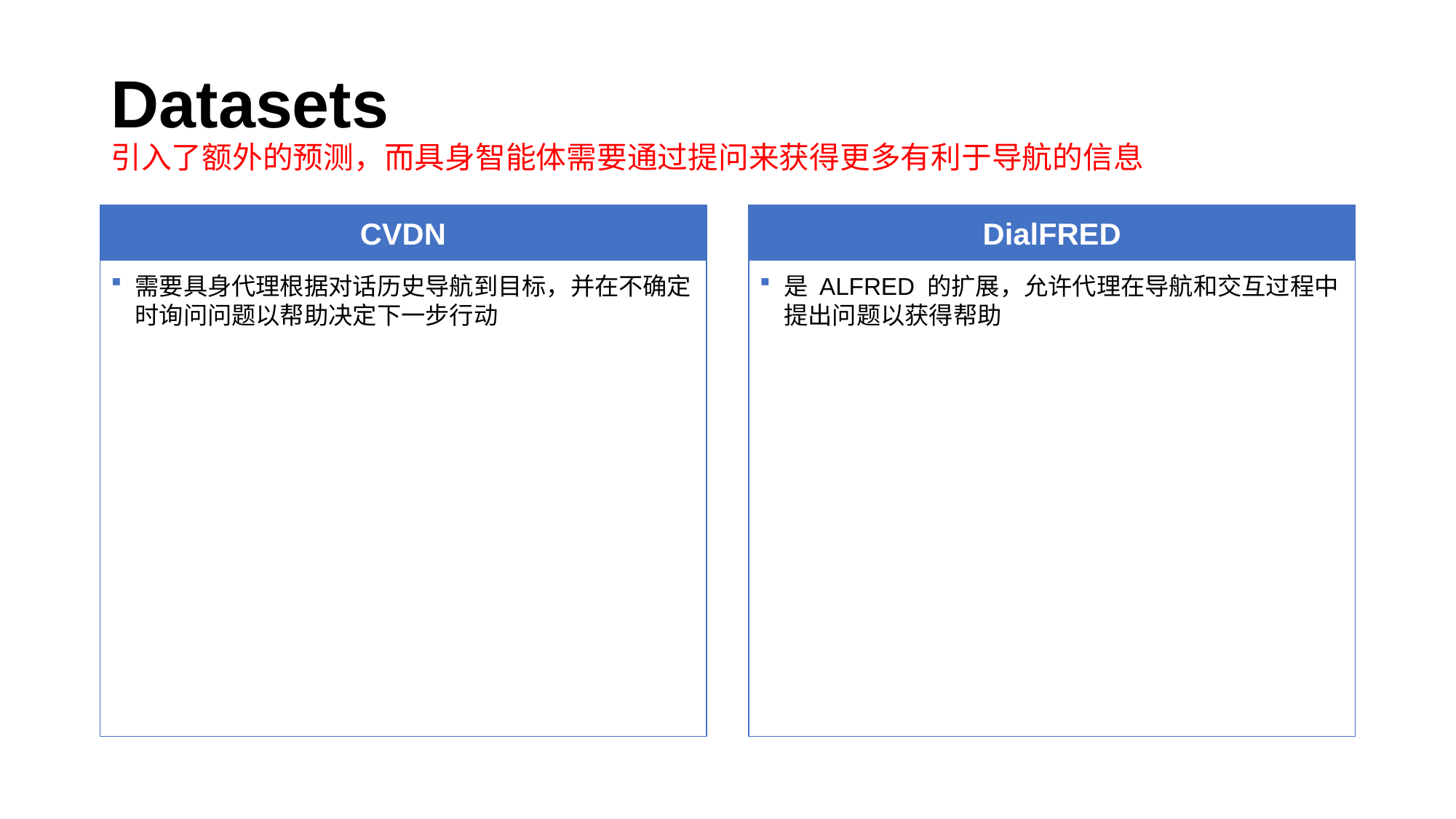

# Datasets 引入了额外的预测，而具身智能体需要通过提问来获得更多有利于导航的信息
CVDN
DialFRED
需要具身代理根据对话历史导航到目标，并在不确定时询问问题以帮助决定下一步行动
是 ALFRED 的扩展，允许代理在导航和交互过程中提出问题以获得帮助